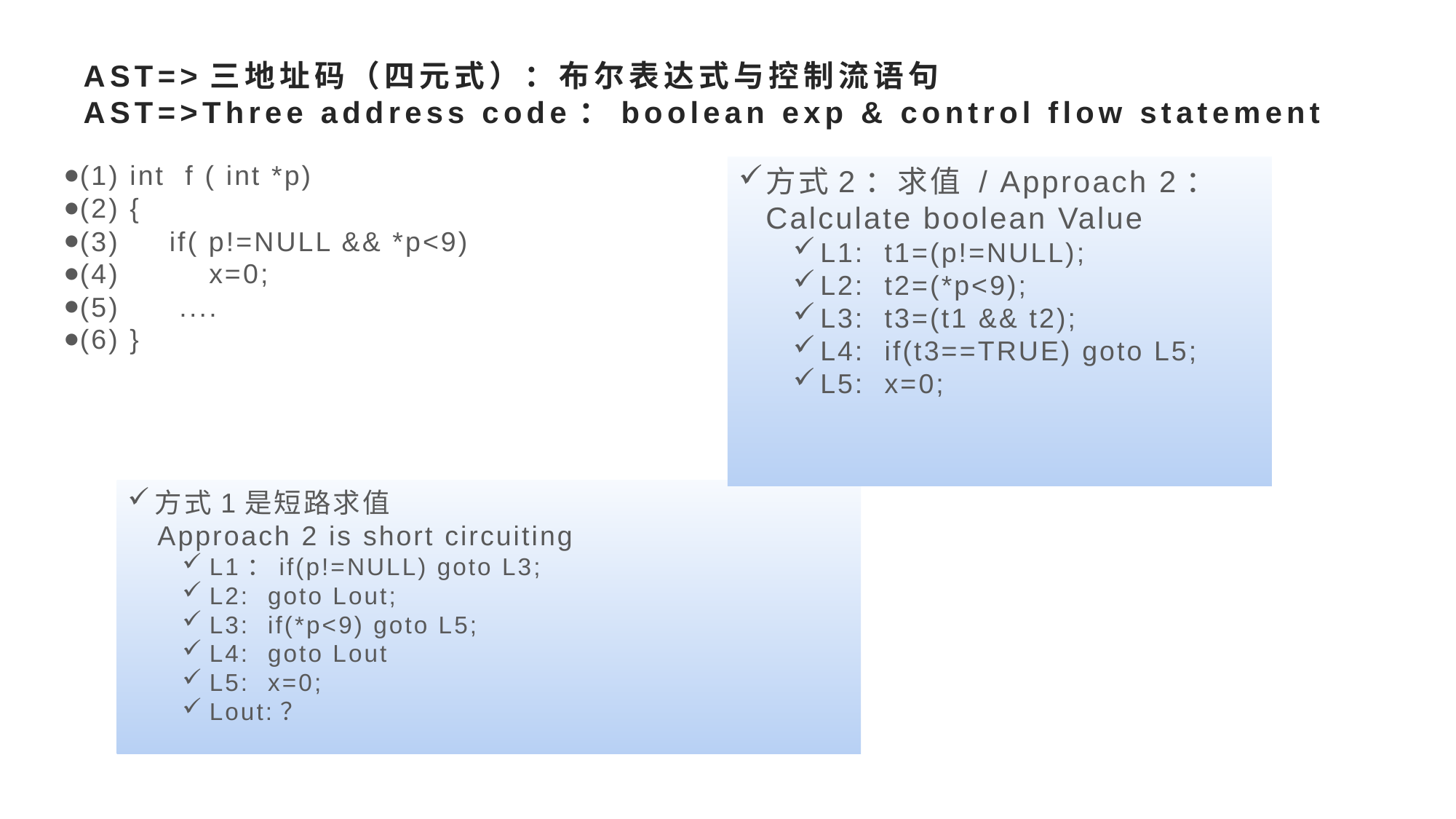

# AST=>三地址码（四元式）：布尔表达式与控制流语句 AST=>Three address code：boolean exp & control flow statement
(1) int  f ( int *p)
(2) {
(3)     if( p!=NULL && *p<9)
(4)         x=0;
(5)      ....
(6) }
方式2：求值 / Approach 2：Calculate boolean Value
L1:  t1=(p!=NULL);
L2:  t2=(*p<9);
L3:  t3=(t1 && t2);
L4:  if(t3==TRUE) goto L5;
L5:  x=0;
方式1是短路求值
   Approach 2 is short circuiting
L1：if(p!=NULL) goto L3;
L2:  goto Lout;
L3:  if(*p<9) goto L5;
L4:  goto Lout
L5:  x=0;
Lout:？

39